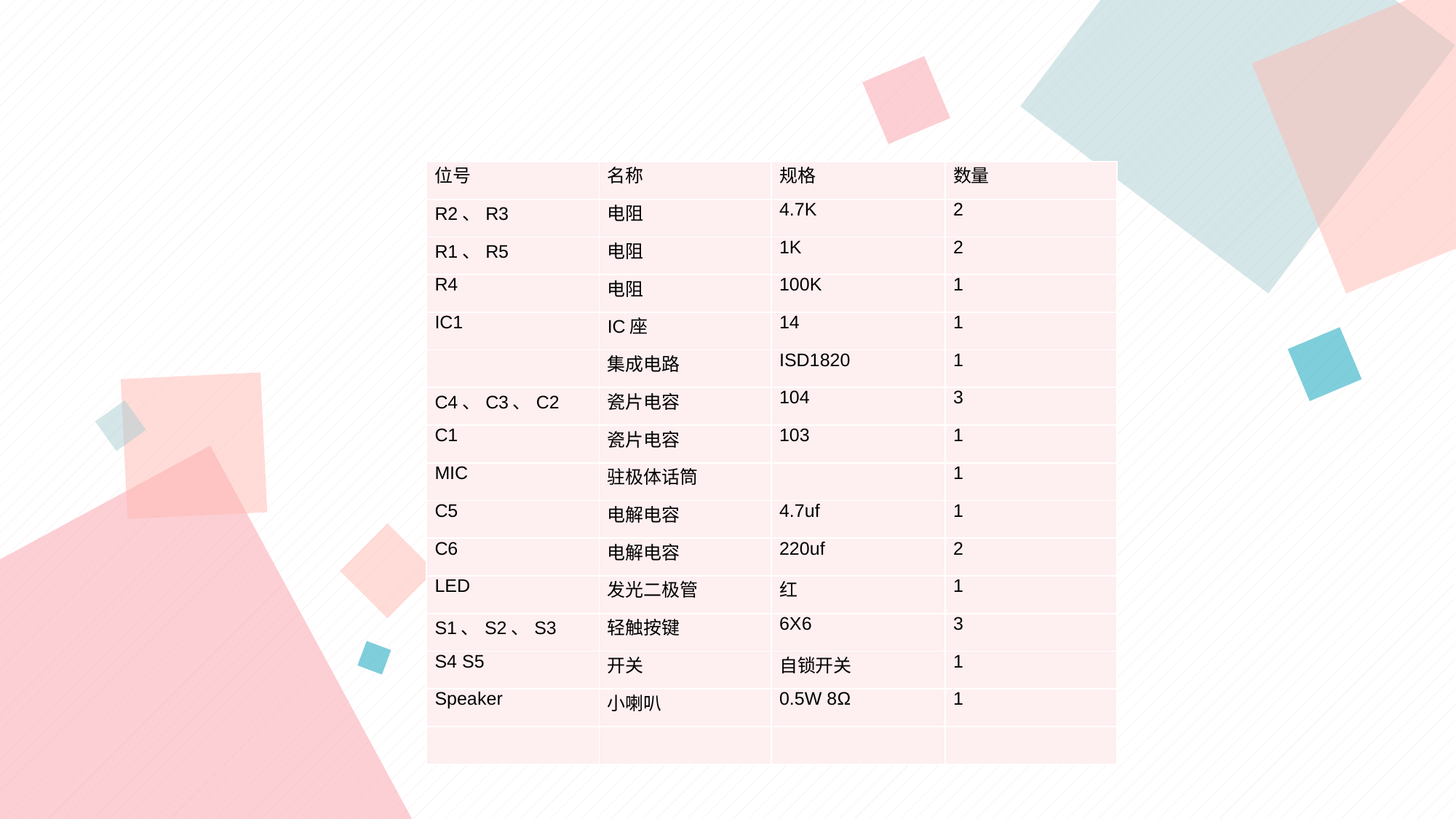

| 位号 | 名称 | 规格 | 数量 |
| --- | --- | --- | --- |
| R2、R3 | 电阻 | 4.7K | 2 |
| R1、R5 | 电阻 | 1K | 2 |
| R4 | 电阻 | 100K | 1 |
| IC1 | IC座 | 14 | 1 |
|  | 集成电路 | ISD1820 | 1 |
| C4、C3、C2 | 瓷片电容 | 104 | 3 |
| C1 | 瓷片电容 | 103 | 1 |
| MIC | 驻极体话筒 |  | 1 |
| C5 | 电解电容 | 4.7uf | 1 |
| C6 | 电解电容 | 220uf | 2 |
| LED | 发光二极管 | 红 | 1 |
| S1、S2、S3 | 轻触按键 | 6X6 | 3 |
| S4 S5 | 开关 | 自锁开关 | 1 |
| Speaker | 小喇叭 | 0.5W 8Ω | 1 |
|  |  |  |  |